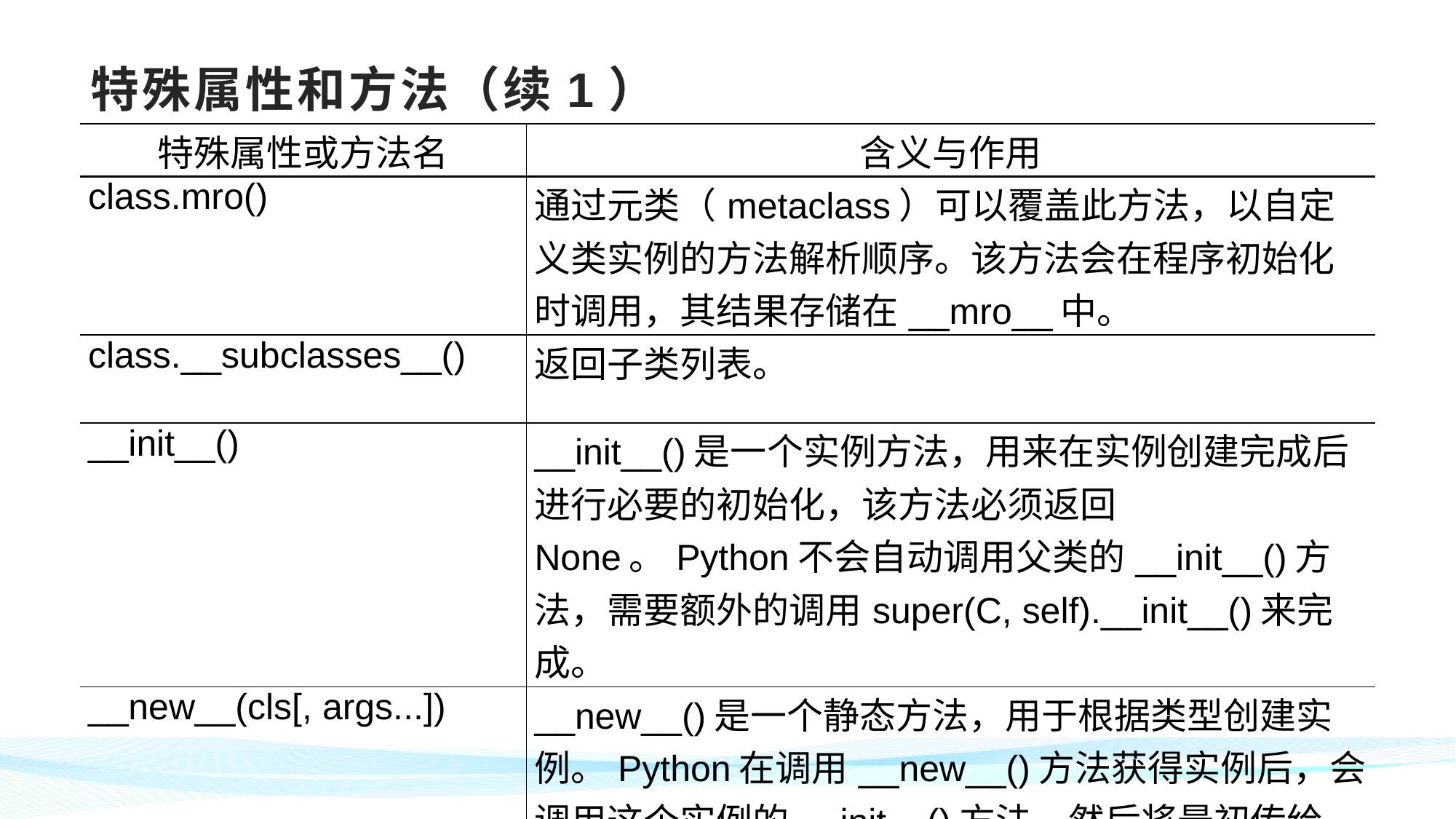

# 特殊属性和方法（续1）
| 特殊属性或方法名 | 含义与作用 |
| --- | --- |
| class.mro() | 通过元类（metaclass）可以覆盖此方法，以自定义类实例的方法解析顺序。该方法会在程序初始化时调用，其结果存储在\_\_mro\_\_中。 |
| class.\_\_subclasses\_\_() | 返回子类列表。 |
| \_\_init\_\_() | \_\_init\_\_()是一个实例方法，用来在实例创建完成后进行必要的初始化，该方法必须返回None。Python不会自动调用父类的\_\_init\_\_()方法，需要额外的调用super(C, self).\_\_init\_\_()来完成。 |
| \_\_new\_\_(cls[, args...]) | \_\_new\_\_()是一个静态方法，用于根据类型创建实例。Python在调用\_\_new\_\_()方法获得实例后，会调用这个实例的\_\_init\_\_()方法，然后将最初传给\_\_new\_\_()方法的参数都传给\_\_init\_\_()方法。 |